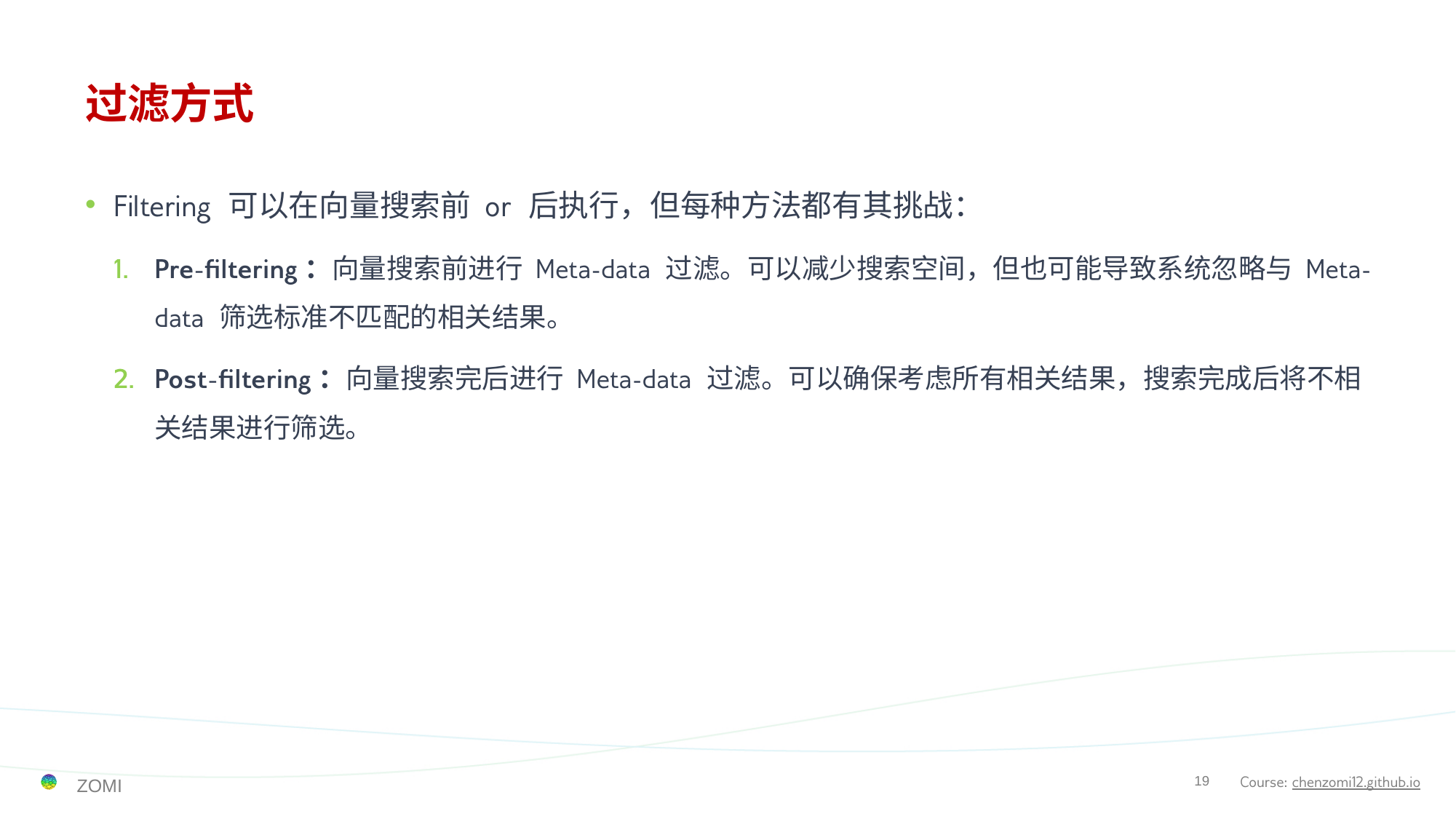

# 过滤方式
Filtering 可以在向量搜索前 or 后执行，但每种方法都有其挑战：
Pre-filtering：向量搜索前进行 Meta-data 过滤。可以减少搜索空间，但也可能导致系统忽略与 Meta-data 筛选标准不匹配的相关结果。
Post-filtering：向量搜索完后进行 Meta-data 过滤。可以确保考虑所有相关结果，搜索完成后将不相关结果进行筛选。